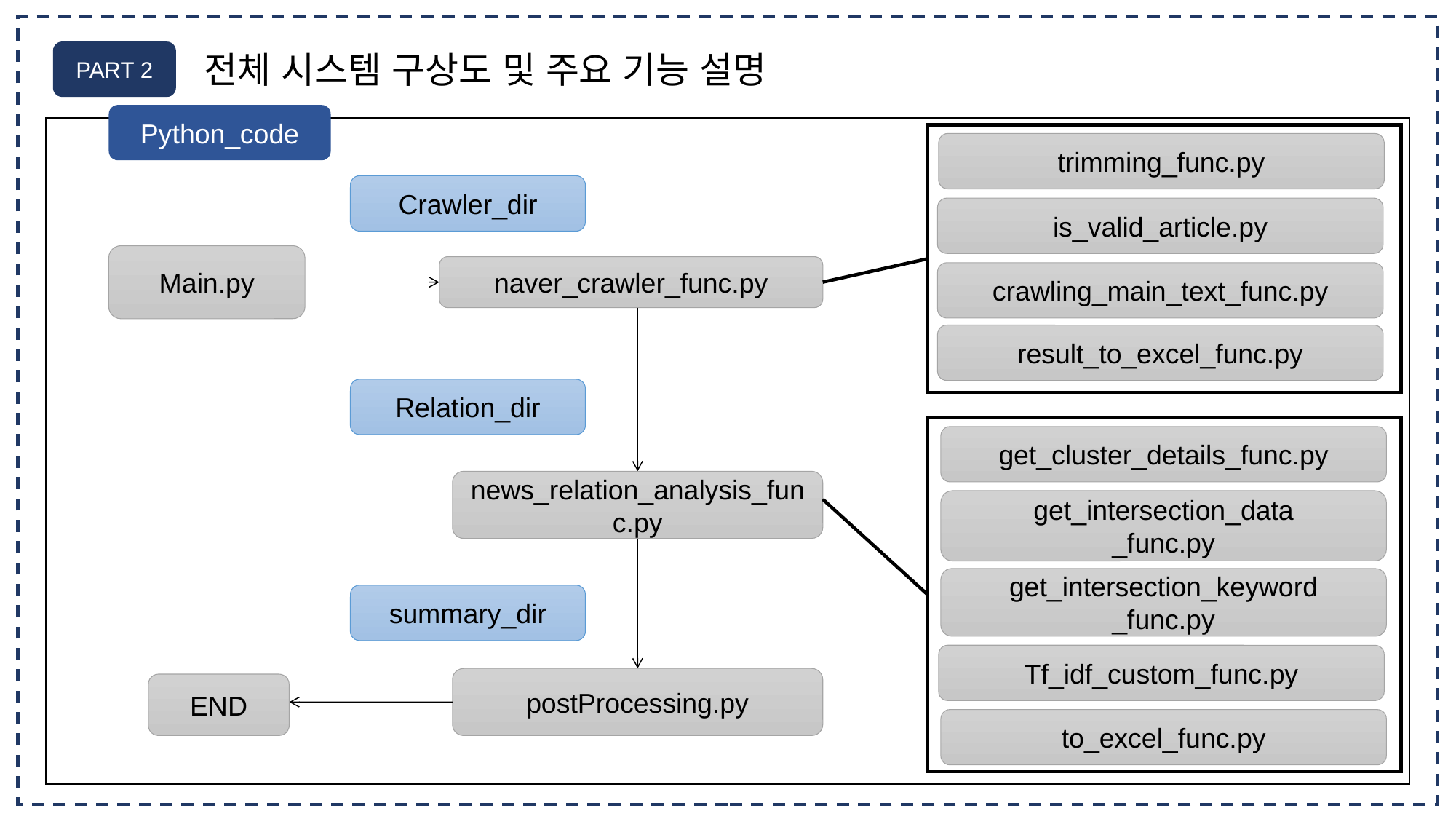

PART 2
전체 시스템 구상도 및 주요 기능 설명
Python_code

trimming_func.py
Crawler_dir
is_valid_article.py
Main.py
naver_crawler_func.py
crawling_main_text_func.py
result_to_excel_func.py
Relation_dir

get_cluster_details_func.py
news_relation_analysis_func.py
get_intersection_data
_func.py
get_intersection_keyword
_func.py
summary_dir
Tf_idf_custom_func.py
postProcessing.py
END
to_excel_func.py